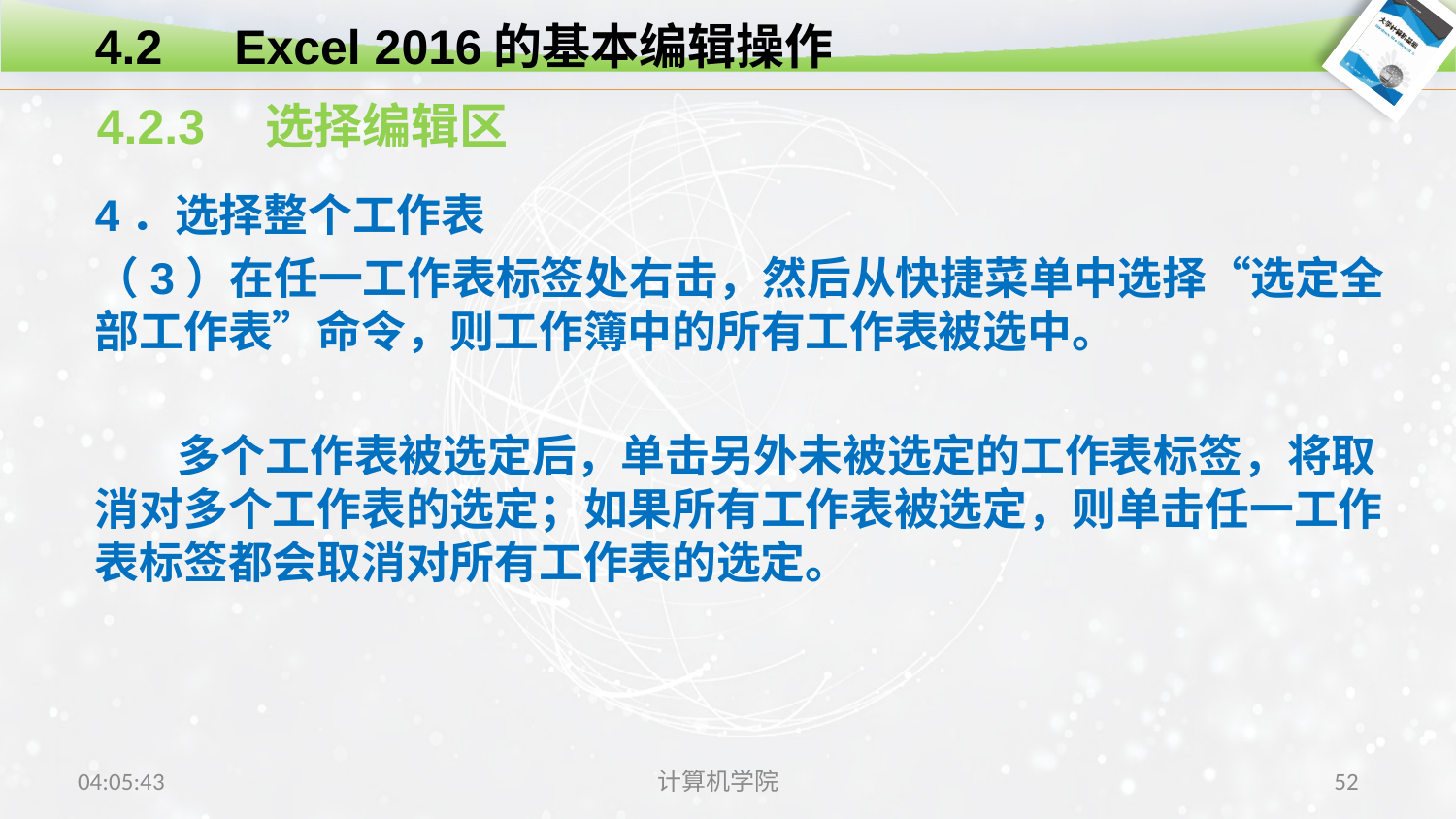

4.2　Excel 2016的基本编辑操作
4.2.3　选择编辑区

4．选择整个工作表
（3）在任一工作表标签处右击，然后从快捷菜单中选择“选定全部工作表”命令，则工作簿中的所有工作表被选中。

       多个工作表被选定后，单击另外未被选定的工作表标签，将取消对多个工作表的选定；如果所有工作表被选定，则单击任一工作表标签都会取消对所有工作表的选定。